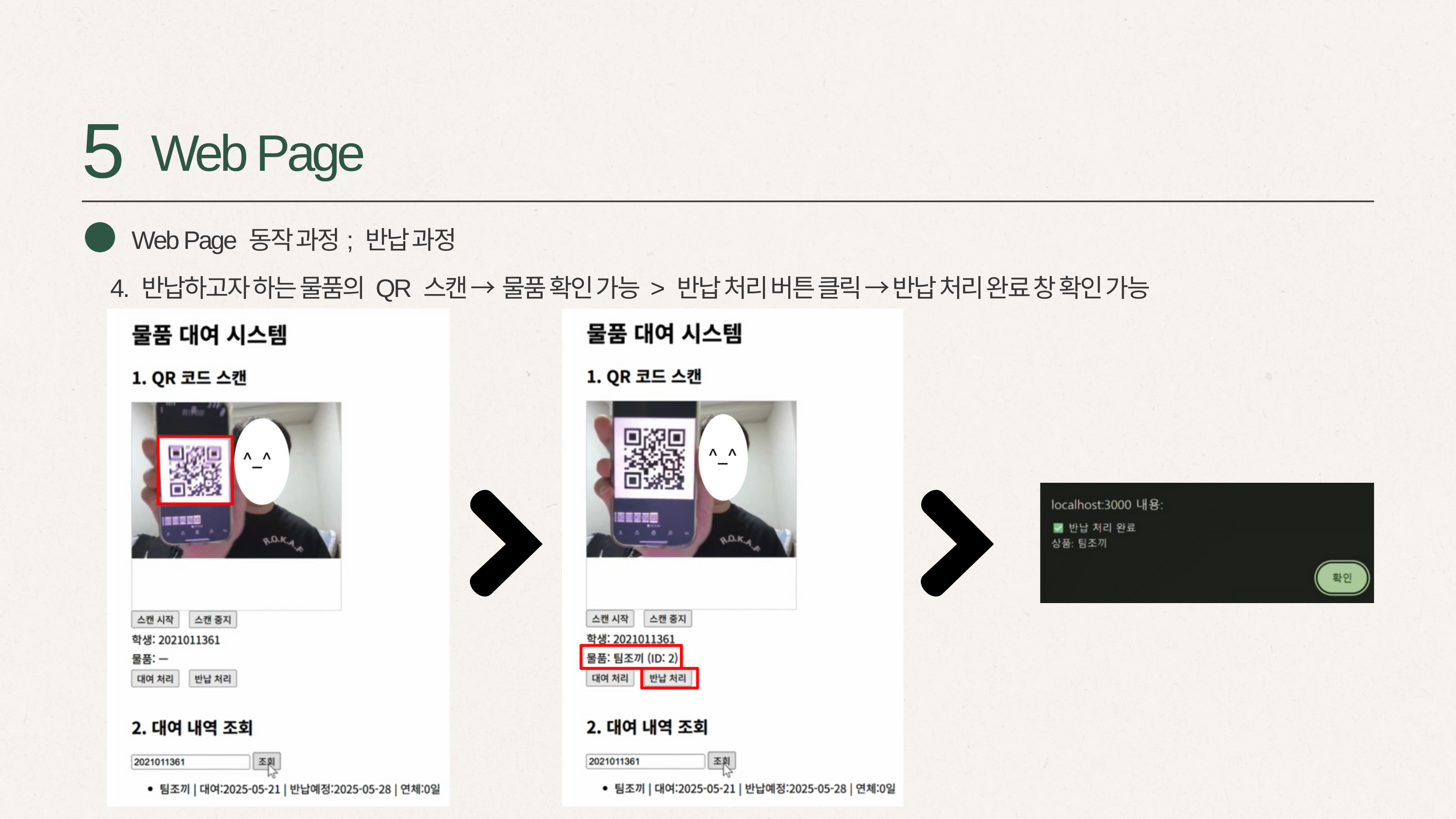

5
Web Page

Web Page 동작 과정; 반납 과정

4. 반납하고자 하는 물품의 QR 스캔 →  물품 확인 가능 > 반납 처리 버튼 클릭 → 반납 처리 완료 창 확인 가능